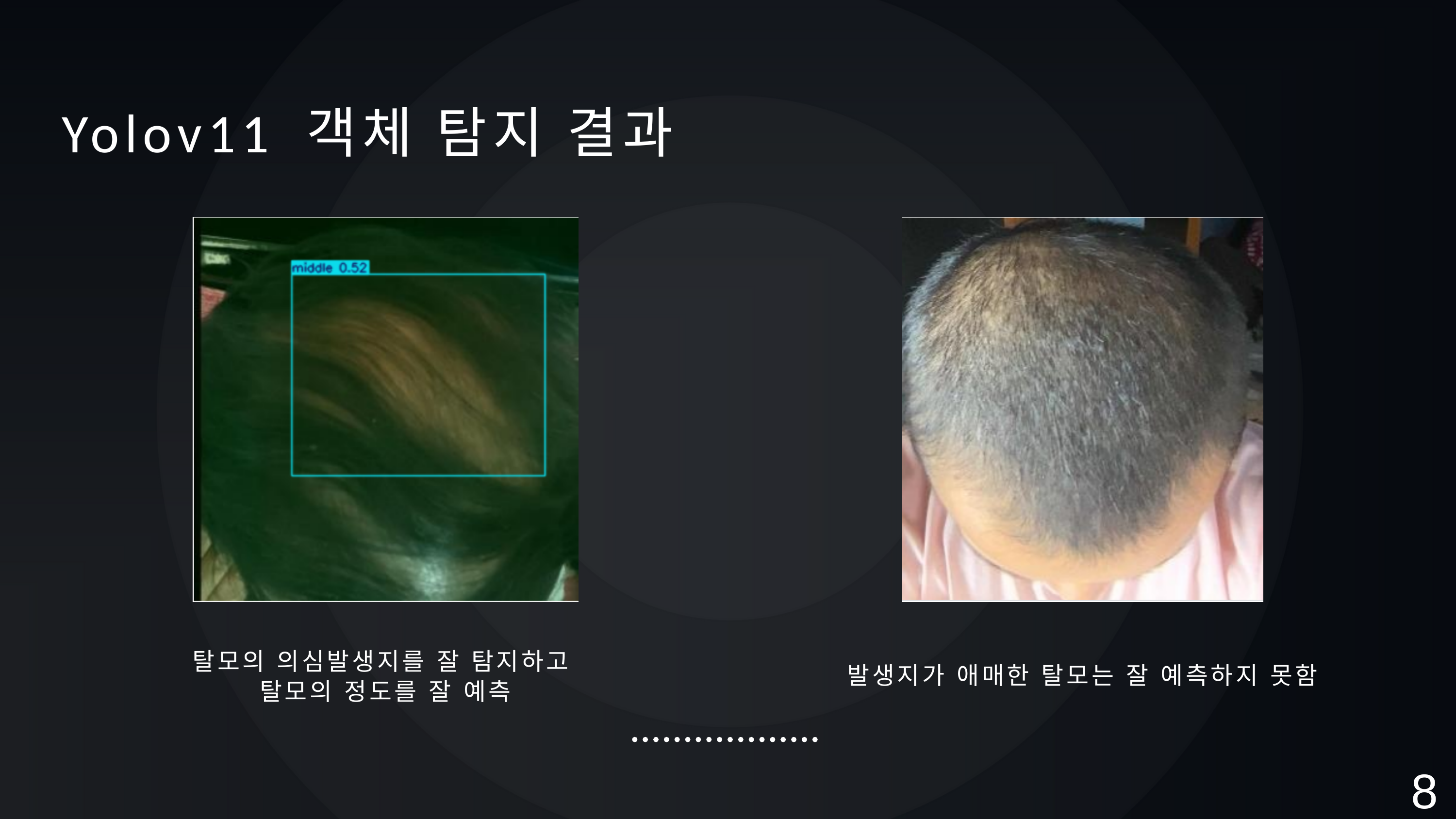

Yolov11 객체 탐지 결과

탈모의 의심발생지를 잘 탐지하고
탈모의 정도를 잘 예측
발생지가 애매한 탈모는 잘 예측하지 못함

8